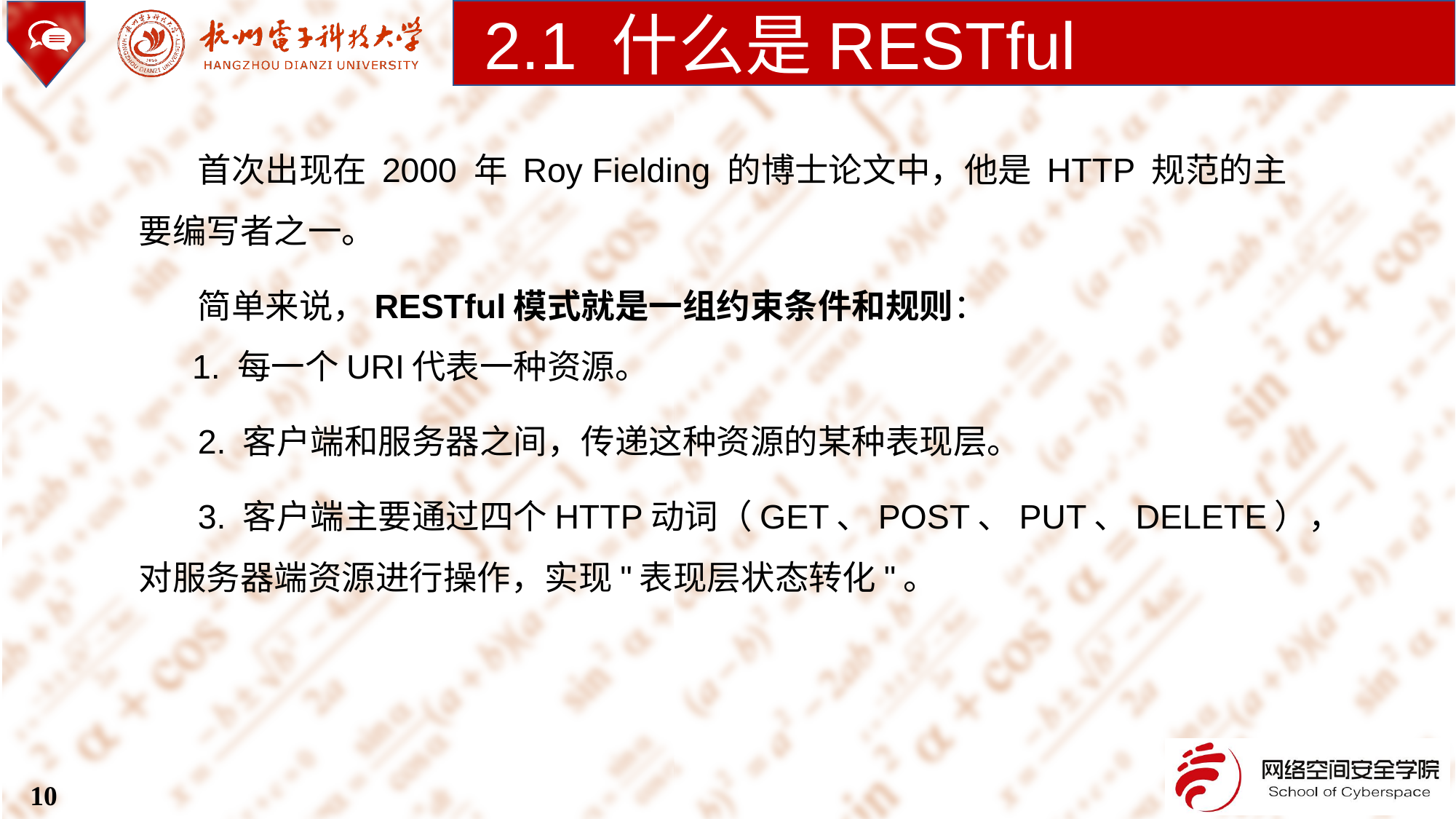

2.1 什么是RESTful
首次出现在 2000 年 Roy Fielding 的博士论文中，他是 HTTP 规范的主要编写者之一。
简单来说，RESTful模式就是一组约束条件和规则：
      1. 每一个URI代表一种资源。
2. 客户端和服务器之间，传递这种资源的某种表现层。
3. 客户端主要通过四个HTTP动词（GET、POST、PUT、DELETE），对服务器端资源进行操作，实现"表现层状态转化"。

10